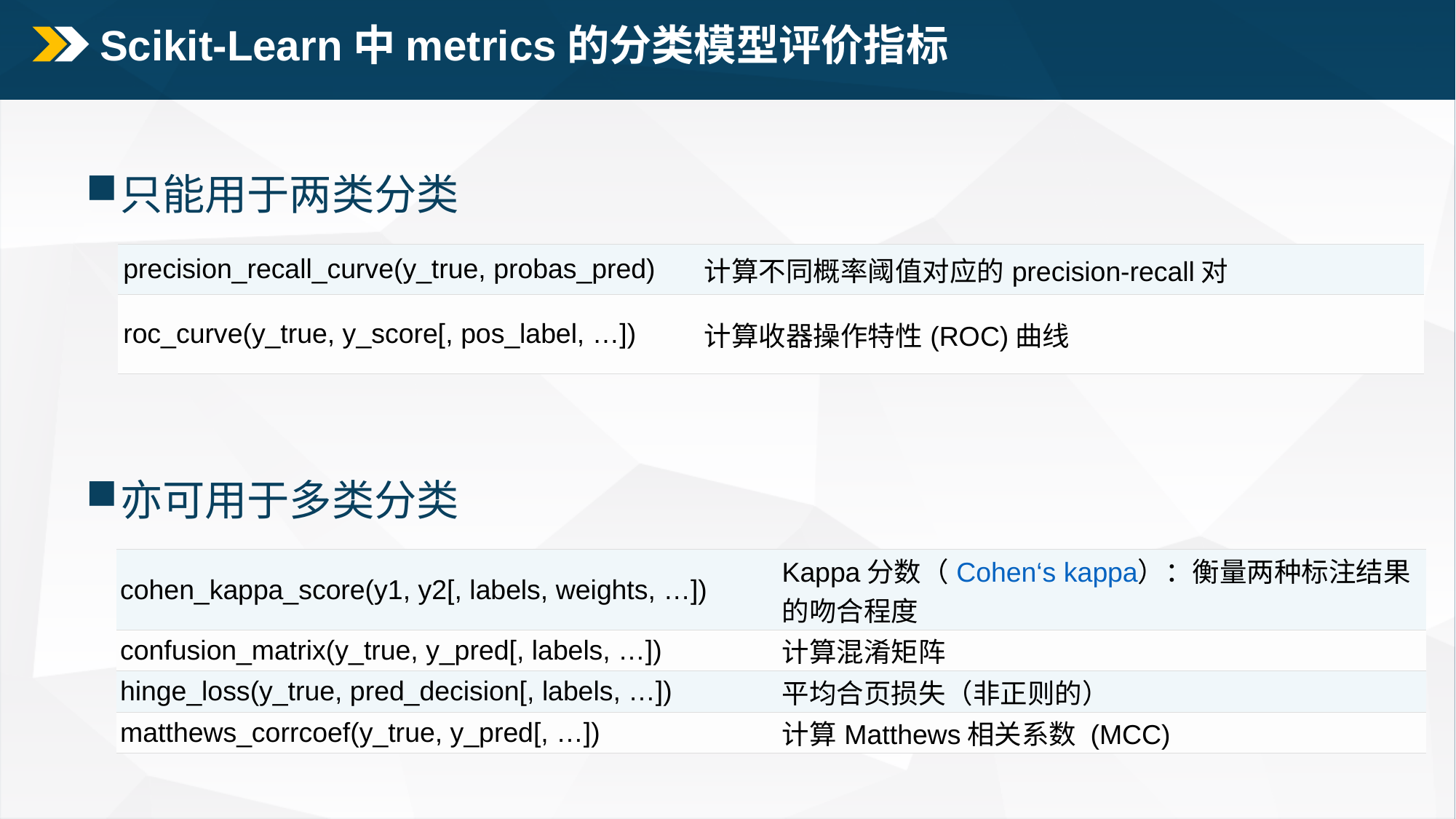

# Scikit-Learn中metrics的分类模型评价指标
只能用于两类分类

亦可用于多类分类
| precision\_recall\_curve(y\_true, probas\_pred) | 计算不同概率阈值对应的precision-recall对 |
| --- | --- |
| roc\_curve(y\_true, y\_score[, pos\_label, …]) | 计算收器操作特性(ROC)曲线 |
| cohen\_kappa\_score(y1, y2[, labels, weights, …]) | Kappa分数（Cohen‘s kappa）：衡量两种标注结果的吻合程度 |
| --- | --- |
| confusion\_matrix(y\_true, y\_pred[, labels, …]) | 计算混淆矩阵 |
| hinge\_loss(y\_true, pred\_decision[, labels, …]) | 平均合页损失（非正则的） |
| matthews\_corrcoef(y\_true, y\_pred[, …]) | 计算Matthews相关系数 (MCC) |